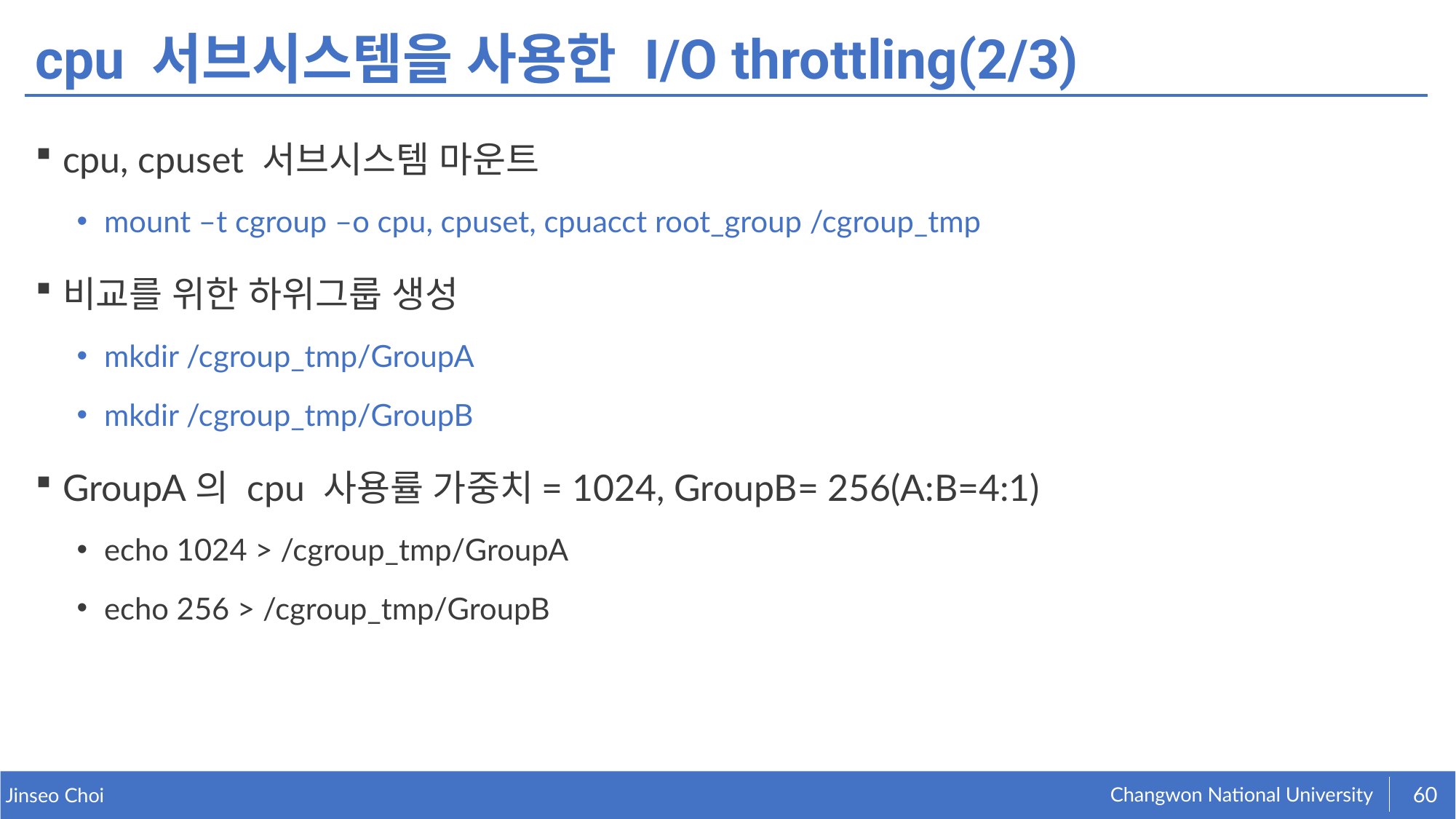

# cpu 서브시스템을 사용한 I/O throttling(2/3)
cpu, cpuset 서브시스템 마운트
mount –t cgroup –o cpu, cpuset, cpuacct root_group /cgroup_tmp
비교를 위한 하위그룹 생성
mkdir /cgroup_tmp/GroupA
mkdir /cgroup_tmp/GroupB
GroupA의 cpu 사용률 가중치= 1024, GroupB= 256(A:B=4:1)
echo 1024 > /cgroup_tmp/GroupA
echo 256 > /cgroup_tmp/GroupB

60